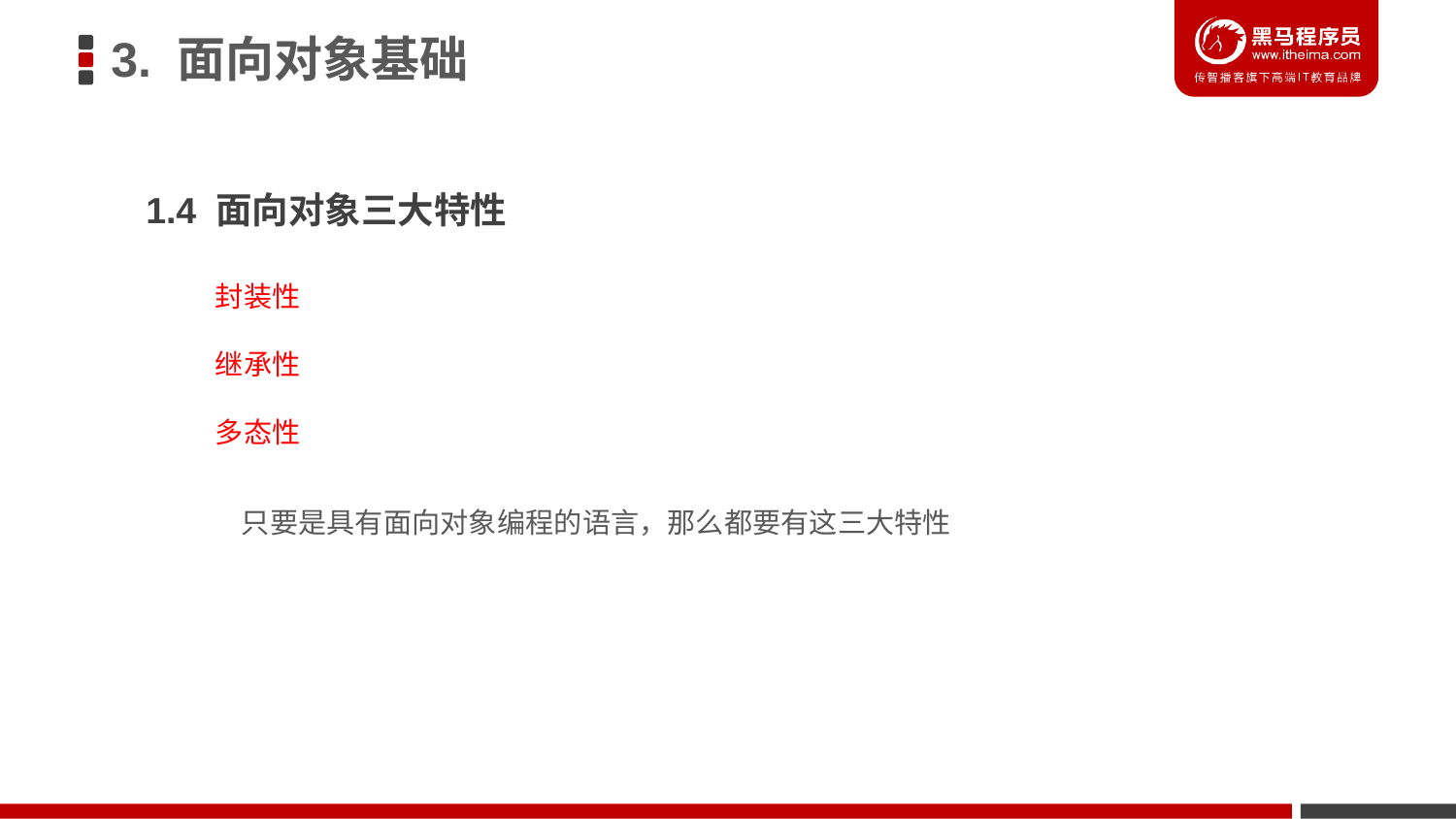

3. 面向对象基础
1.4 面向对象三大特性
封装性

继承性

多态性
只要是具有面向对象编程的语言，那么都要有这三大特性